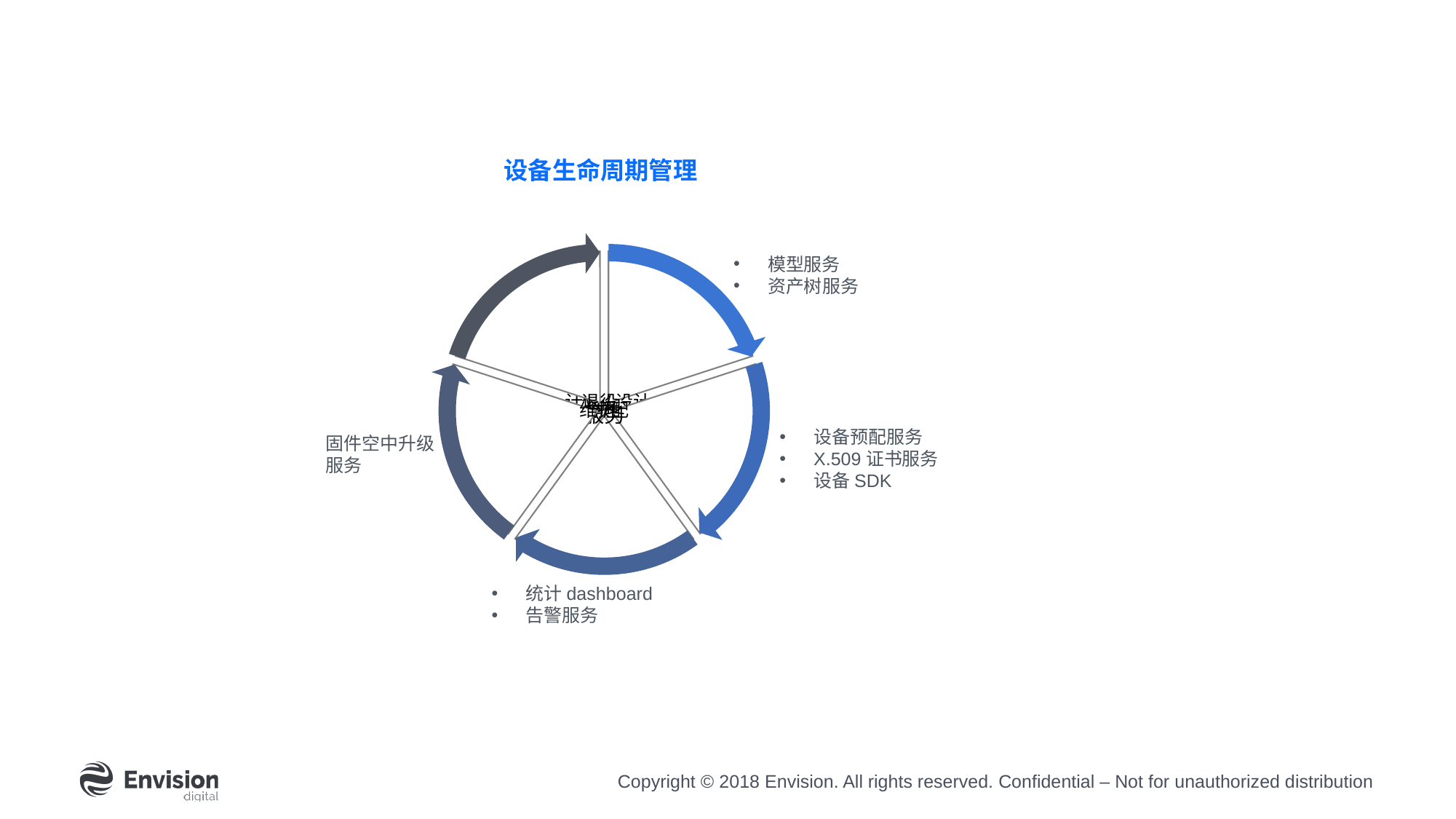

设备生命周期管理
计划/设计
预配
服务
维护
退役
模型服务
资产树服务
设备预配服务
X.509证书服务
设备SDK

固件空中升级服务
统计dashboard
告警服务